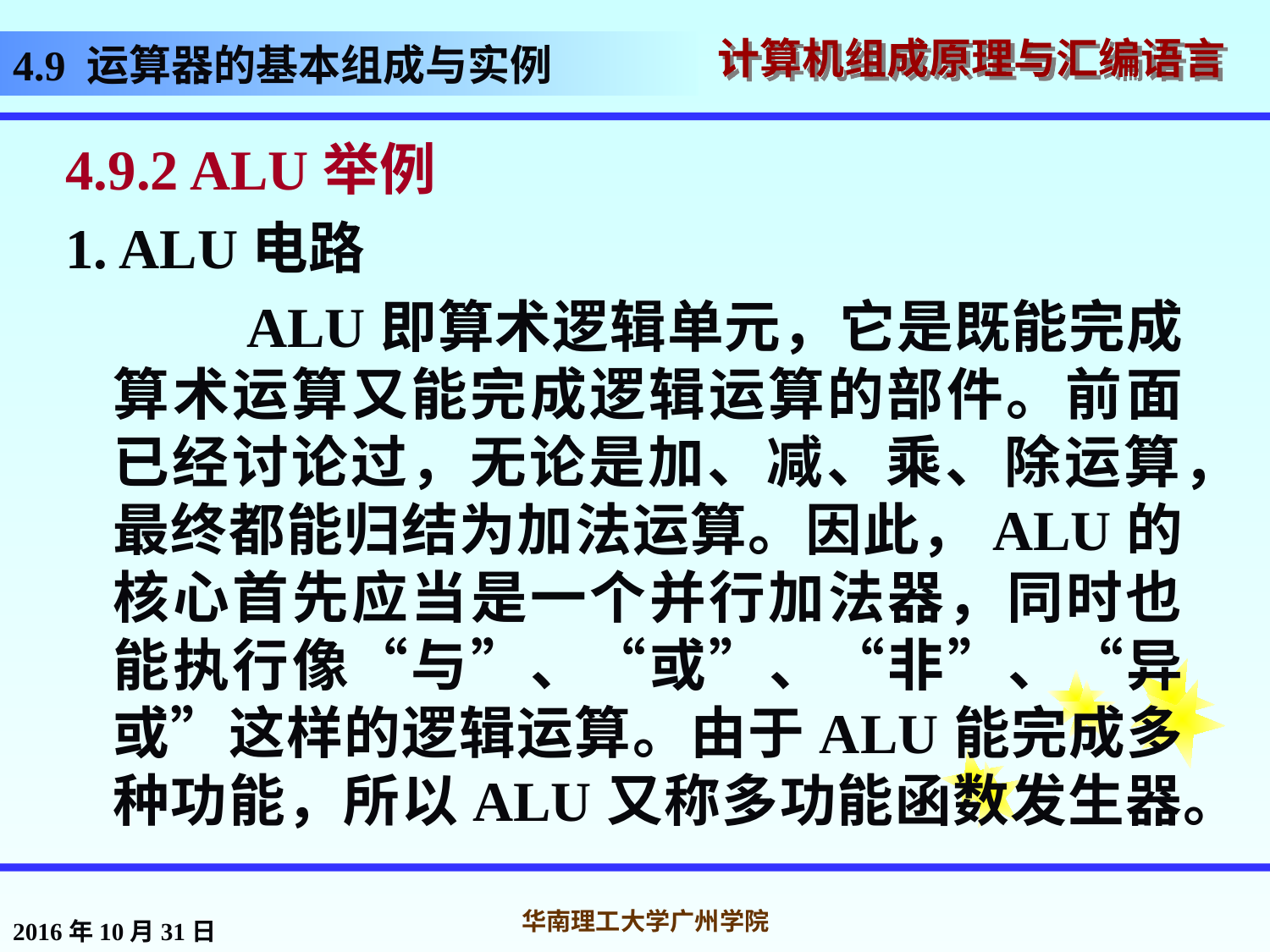

# 4.9 运算器的基本组成与实例
4.9.2 ALU举例
1. ALU电路
            ALU即算术逻辑单元，它是既能完成算术运算又能完成逻辑运算的部件。前面已经讨论过，无论是加、减、乘、除运算，最终都能归结为加法运算。因此，ALU的核心首先应当是一个并行加法器，同时也能执行像“与”、“或”、“非”、“异或”这样的逻辑运算。由于ALU能完成多种功能，所以ALU又称多功能函数发生器。
2016年10月31日
华南理工大学广州学院